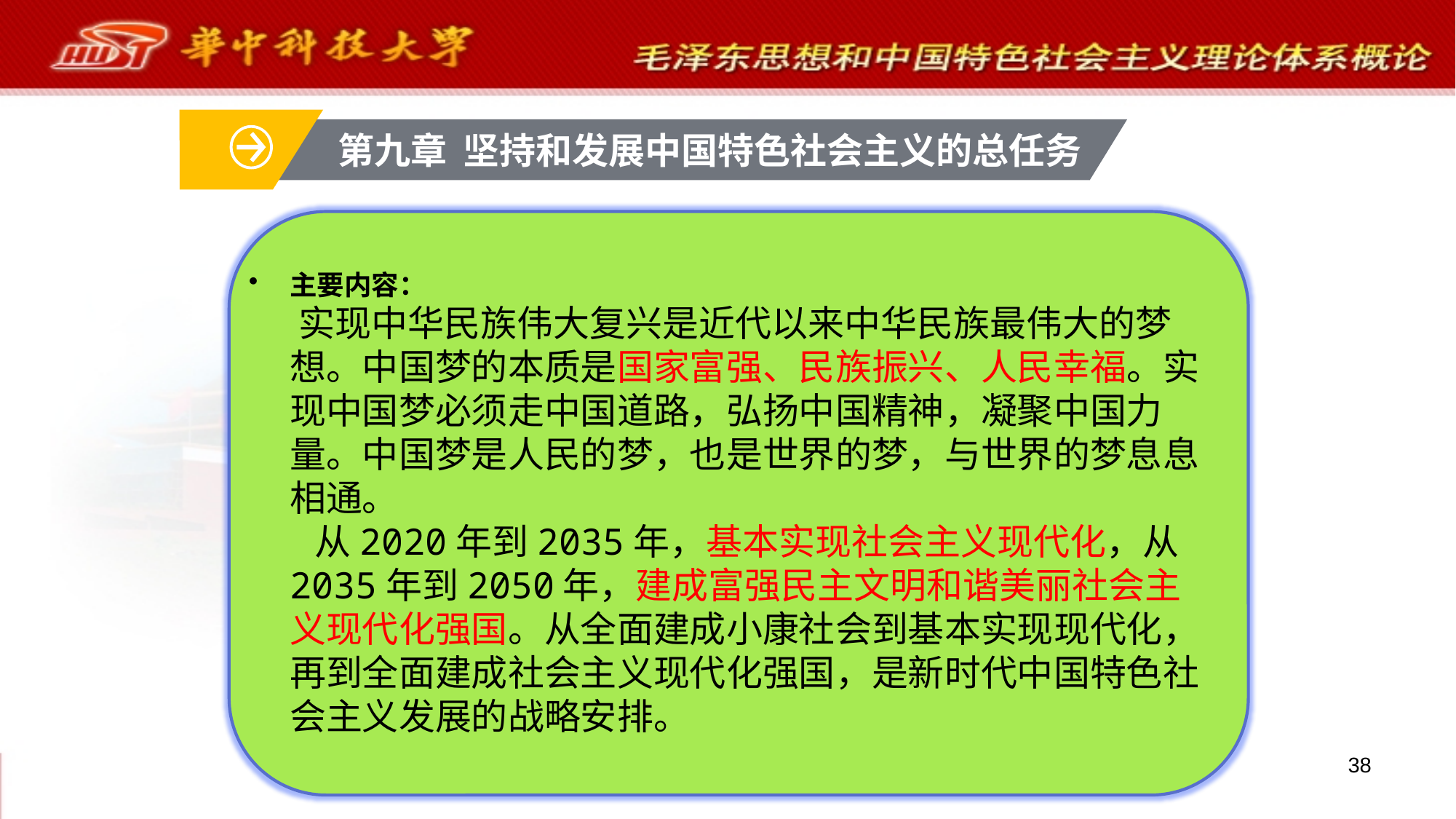

第九章  坚持和发展中国特色社会主义的总任务

主要内容：
       实现中华民族伟大复兴是近代以来中华民族最伟大的梦想。中国梦的本质是国家富强、民族振兴、人民幸福。实现中国梦必须走中国道路，弘扬中国精神，凝聚中国力量。中国梦是人民的梦，也是世界的梦，与世界的梦息息相通。
       从2020年到2035年，基本实现社会主义现代化，从2035年到2050年，建成富强民主文明和谐美丽社会主义现代化强国。从全面建成小康社会到基本实现现代化，再到全面建成社会主义现代化强国，是新时代中国特色社会主义发展的战略安排。
38